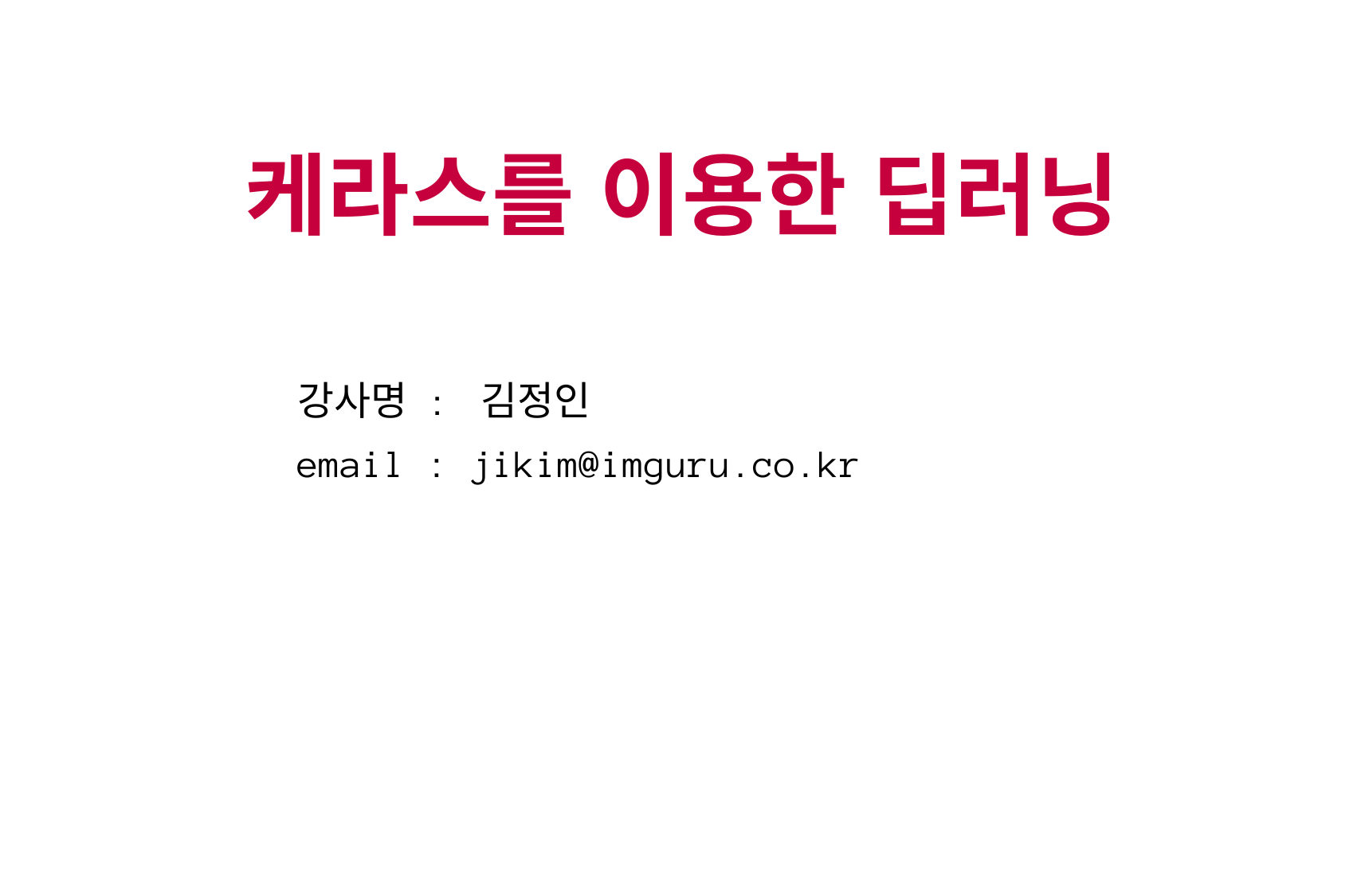

케라스를 이용한 딥러닝
강사명 : 김정인
email : jikim@imguru.co.kr